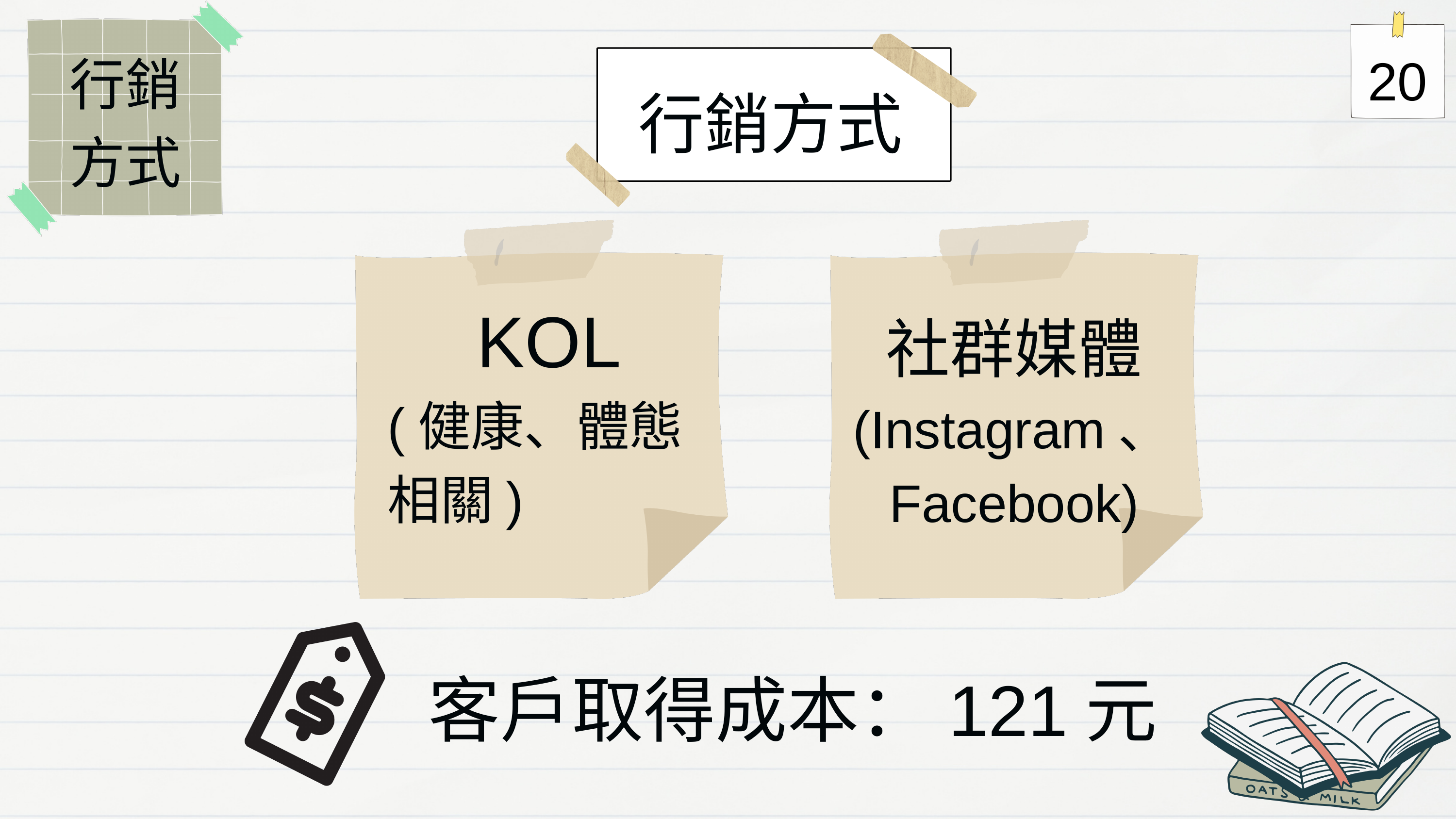

20

行銷方式
行銷方式

KOL
(健康、體態相關)
社群媒體
(Instagram、Facebook)

客戶取得成本：121元